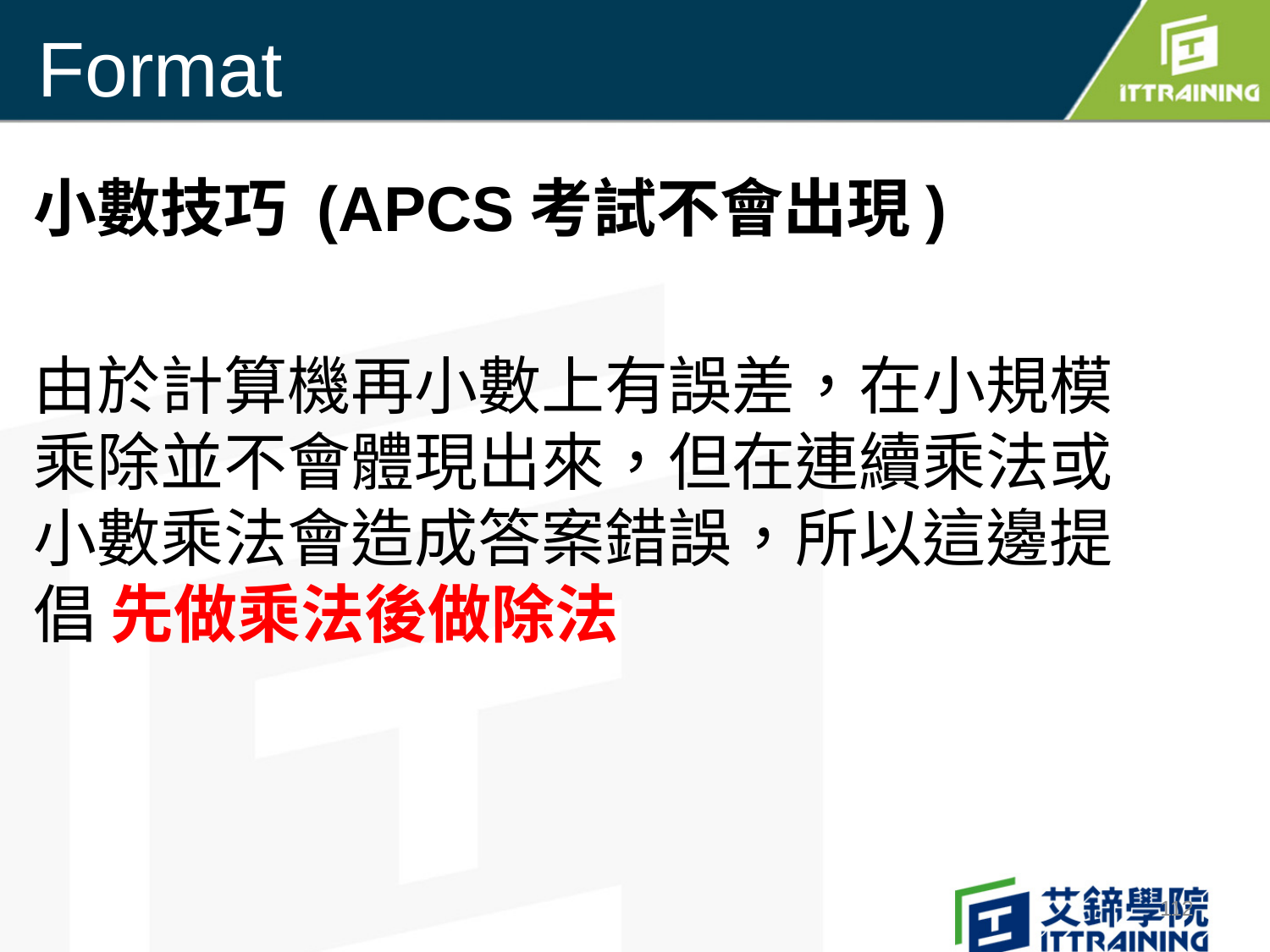

# Format
小數技巧 (APCS考試不會出現)

由於計算機再小數上有誤差，在小規模乘除並不會體現出來，但在連續乘法或小數乘法會造成答案錯誤，所以這邊提倡 先做乘法後做除法
112